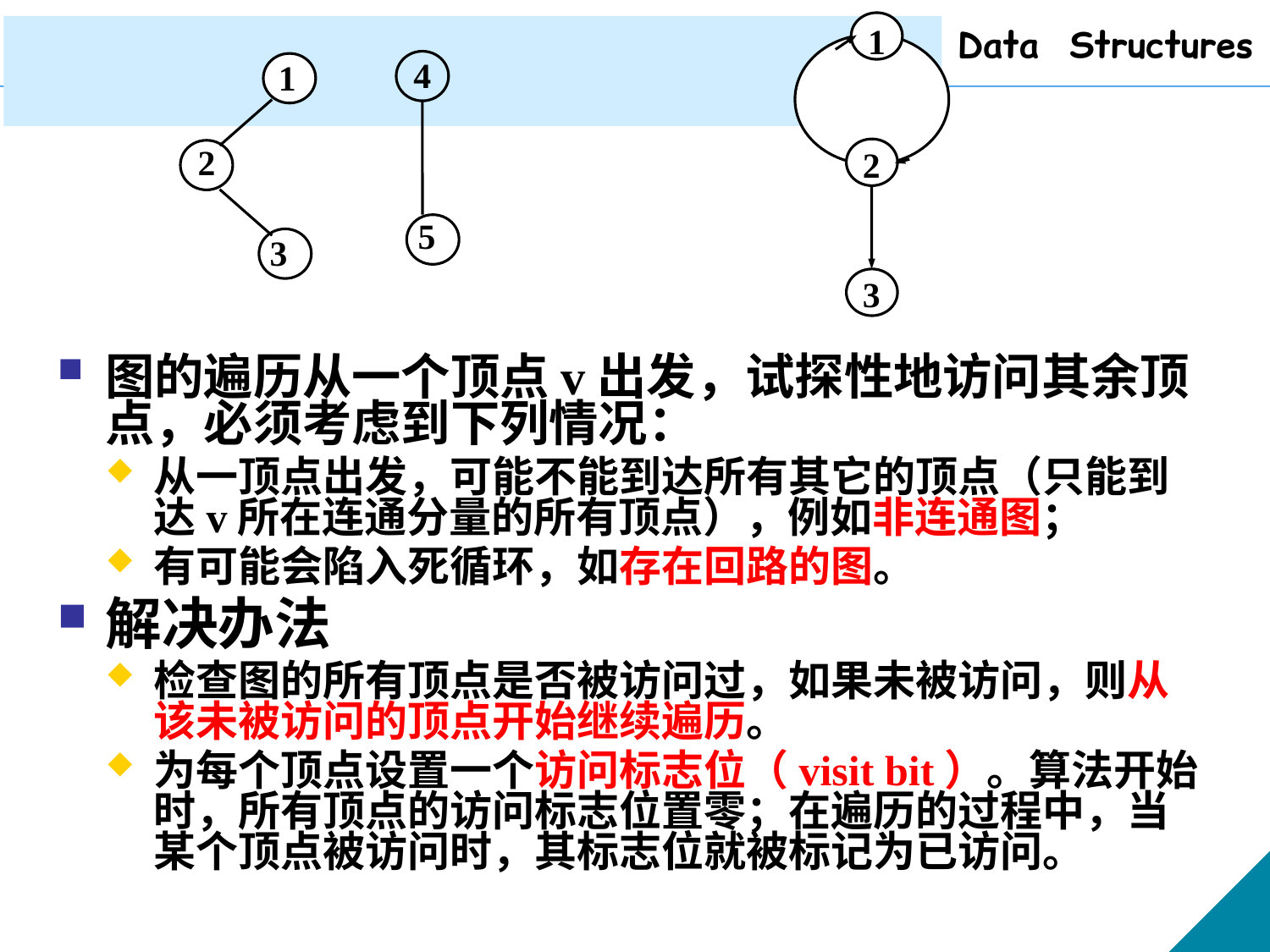

1

2

3
4
1

2

5

3

图的遍历从一个顶点v出发，试探性地访问其余顶点，必须考虑到下列情况：
从一顶点出发，可能不能到达所有其它的顶点（只能到达v所在连通分量的所有顶点），例如非连通图；
有可能会陷入死循环，如存在回路的图。
解决办法
检查图的所有顶点是否被访问过，如果未被访问，则从该未被访问的顶点开始继续遍历。
为每个顶点设置一个访问标志位（visit bit）。算法开始时，所有顶点的访问标志位置零；在遍历的过程中，当某个顶点被访问时，其标志位就被标记为已访问。